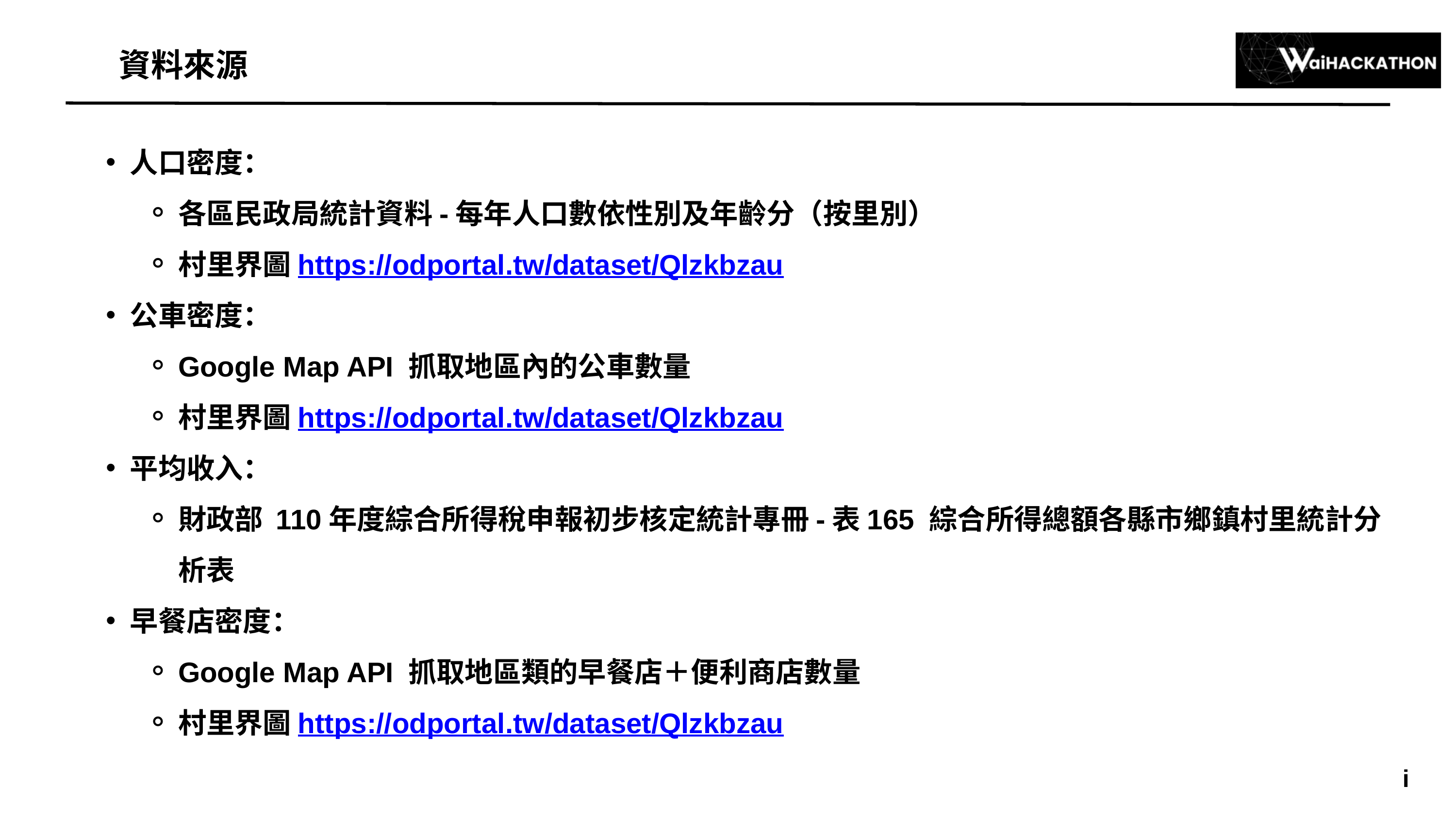

資料來源

人口密度：
各區民政局統計資料-每年人口數依性別及年齡分（按里別）
村里界圖https://odportal.tw/dataset/Qlzkbzau
公車密度：
Google Map API 抓取地區內的公車數量
村里界圖https://odportal.tw/dataset/Qlzkbzau
平均收入：
財政部 110年度綜合所得稅申報初步核定統計專冊-表165 綜合所得總額各縣市鄉鎮村里統計分析表
早餐店密度：
Google Map API 抓取地區類的早餐店＋便利商店數量
村里界圖https://odportal.tw/dataset/Qlzkbzau
i